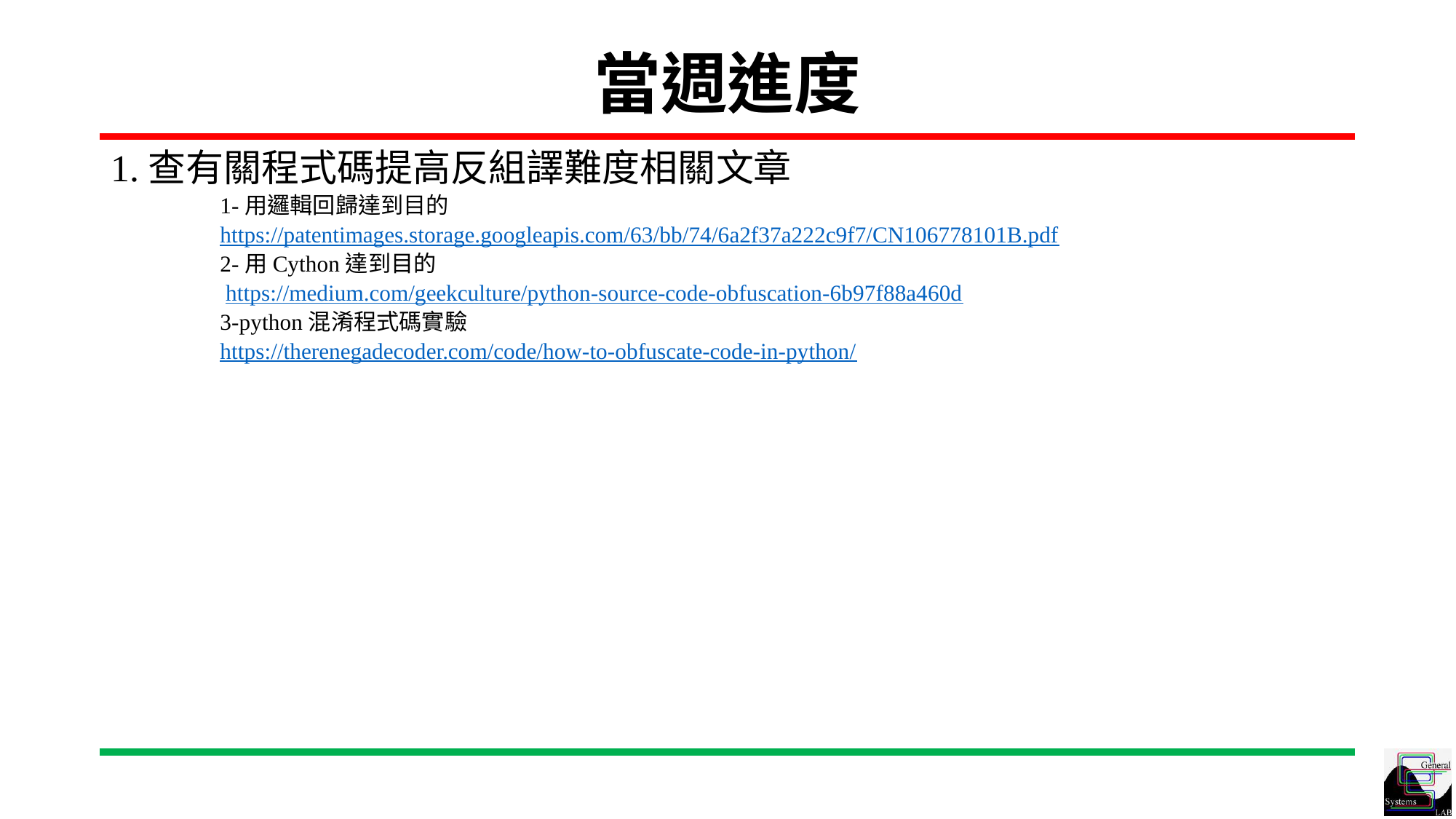

# 當週進度

1.查有關程式碼提高反組譯難度相關文章
	1-用邏輯回歸達到目的
	https://patentimages.storage.googleapis.com/63/bb/74/6a2f37a222c9f7/CN106778101B.pdf
	2-用Cython達到目的
	 https://medium.com/geekculture/python-source-code-obfuscation-6b97f88a460d
	3-python混淆程式碼實驗
	https://therenegadecoder.com/code/how-to-obfuscate-code-in-python/